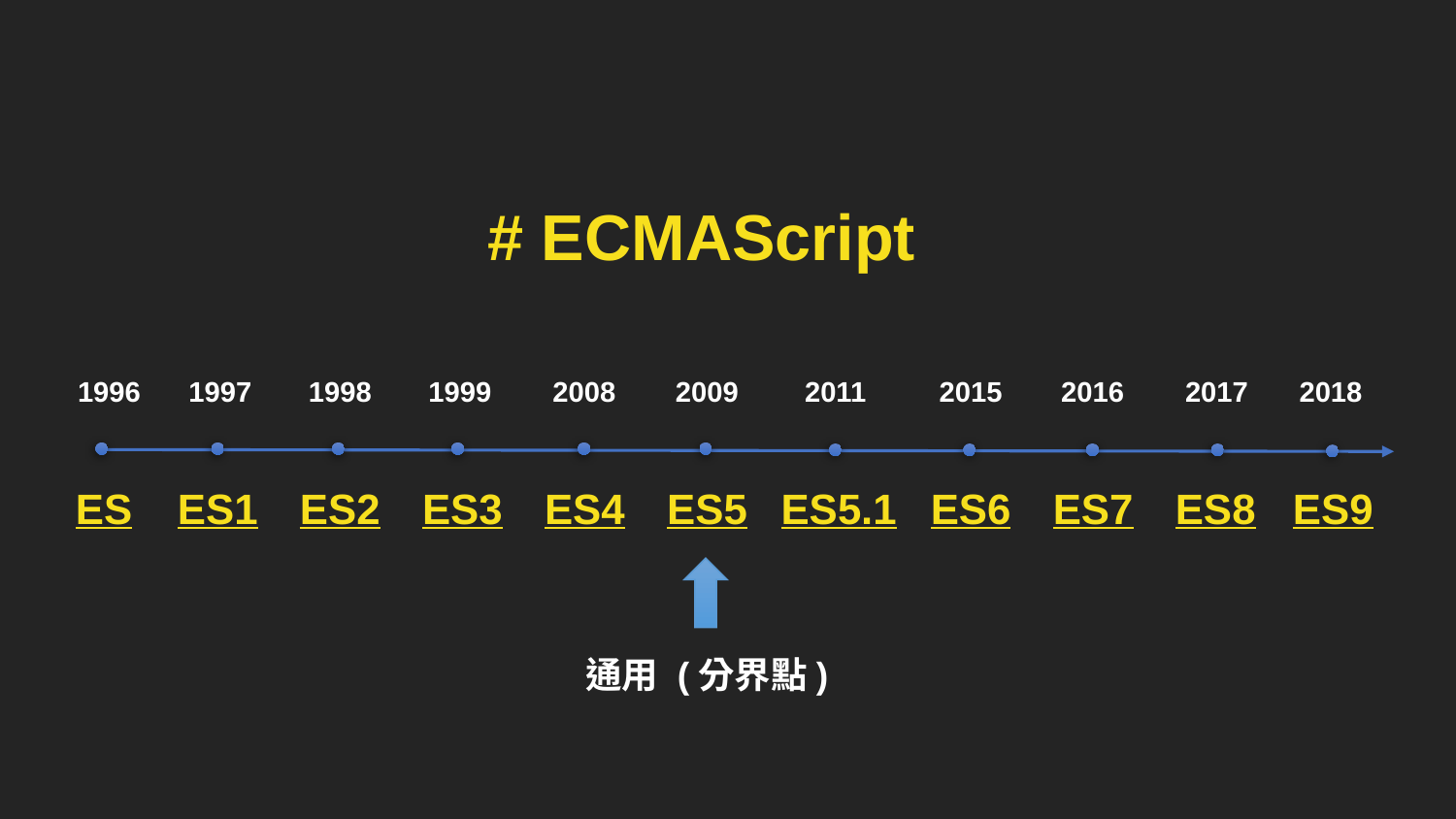

# ECMAScript
2017
2018
2016
2011
2015
2009
1999
2008
1996
1997
1998

ES8
ES9
ES6
ES7
ES5.1
ES
ES1
ES2
ES3
ES4
ES5

通用 (分界點)